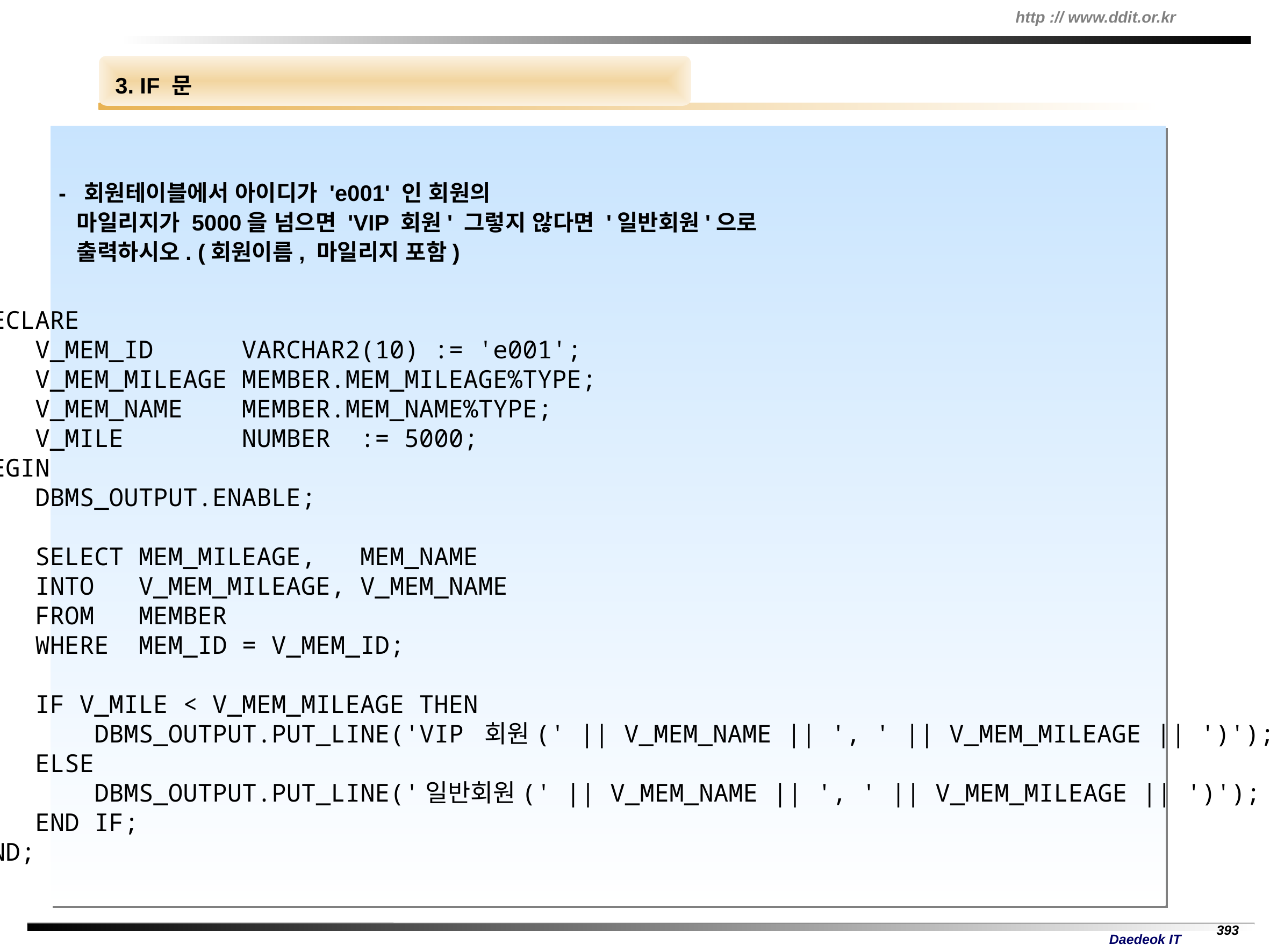

3. IF 문

-  회원테이블에서 아이디가 'e001' 인 회원의
  마일리지가 5000을 넘으면 'VIP 회원' 그렇지 않다면 '일반회원'으로
  출력하시오. (회원이름, 마일리지 포함)

DECLARE
    V_MEM_ID      VARCHAR2(10) := 'e001';
    V_MEM_MILEAGE MEMBER.MEM_MILEAGE%TYPE;
    V_MEM_NAME    MEMBER.MEM_NAME%TYPE;
    V_MILE        NUMBER  := 5000;
BEGIN
    DBMS_OUTPUT.ENABLE;

    SELECT MEM_MILEAGE,   MEM_NAME
    INTO   V_MEM_MILEAGE, V_MEM_NAME
    FROM   MEMBER
    WHERE  MEM_ID = V_MEM_ID;

    IF V_MILE < V_MEM_MILEAGE THEN
        DBMS_OUTPUT.PUT_LINE('VIP 회원(' || V_MEM_NAME || ', ' || V_MEM_MILEAGE || ')');
    ELSE
        DBMS_OUTPUT.PUT_LINE('일반회원(' || V_MEM_NAME || ', ' || V_MEM_MILEAGE || ')');
    END IF;
END;
/